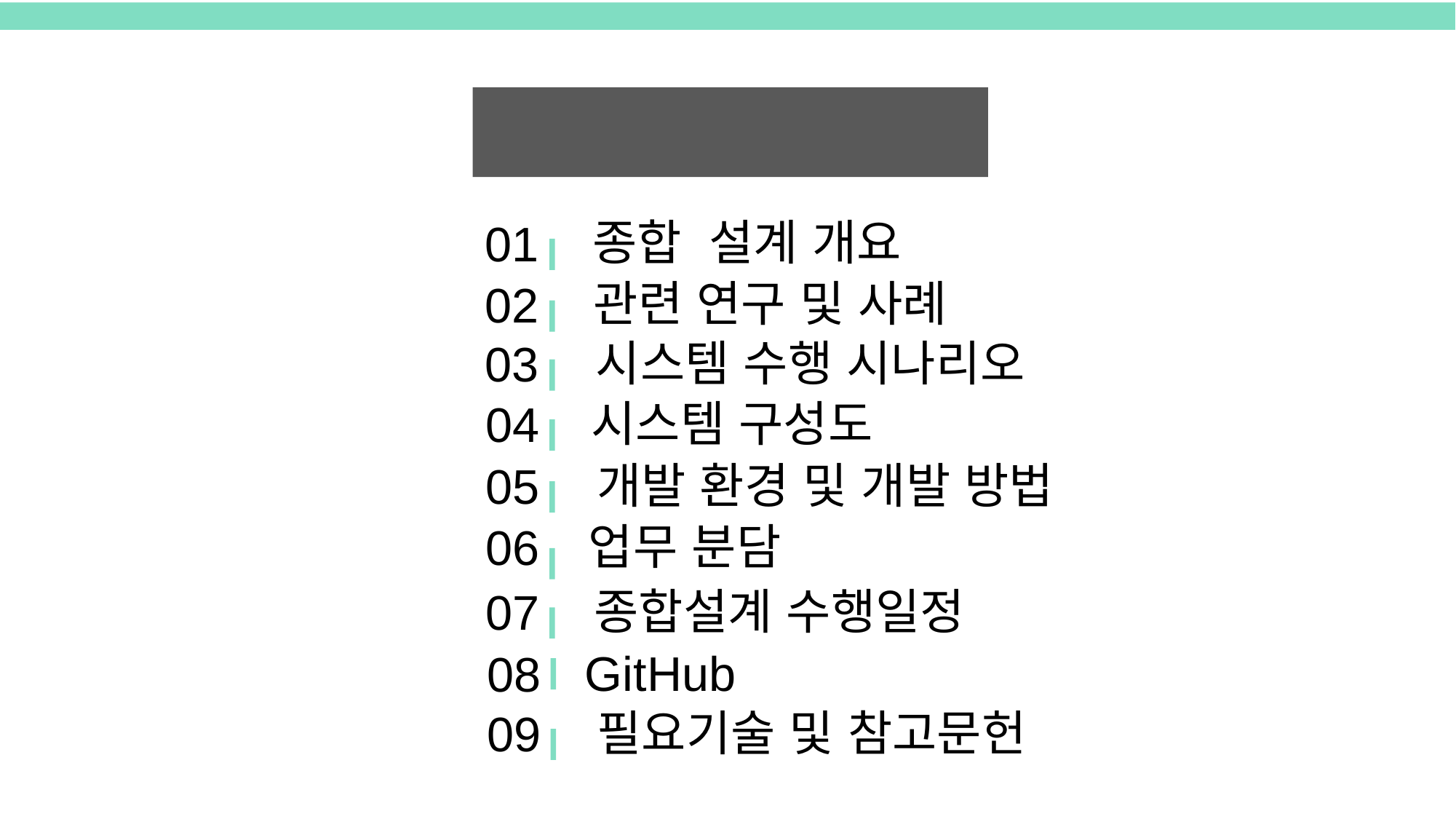

I   N   D   E   X
종합  설계 개요
01

관련 연구 및 사례
02

03
시스템 수행 시나리오

04
시스템 구성도

05
개발 환경 및 개발 방법

06
업무 분담

07
종합설계 수행일정

08
GitHub

09
필요기술 및 참고문헌